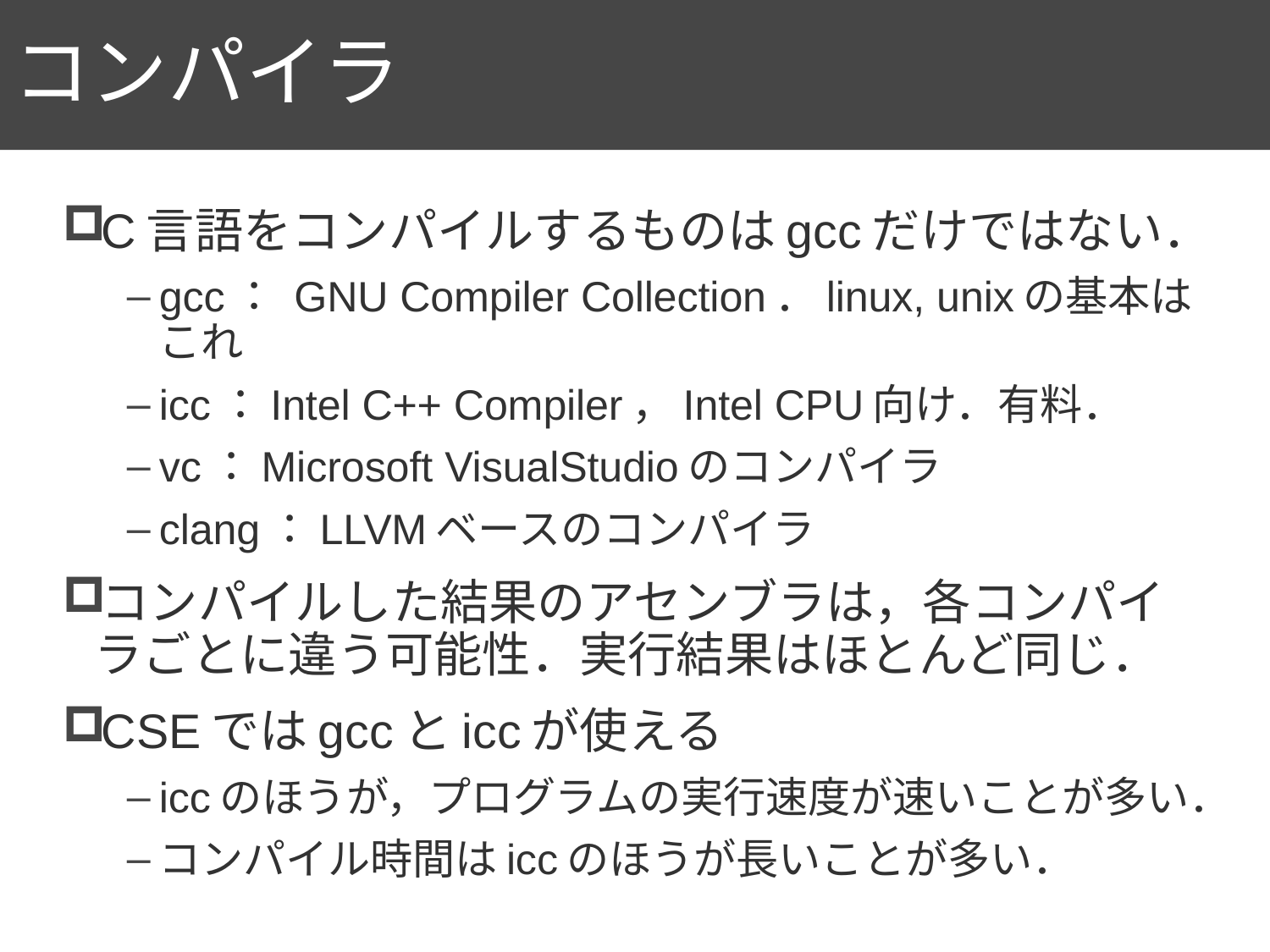

# コンパイラ
67
C言語をコンパイルするものはgccだけではない．
gcc： GNU Compiler Collection．linux, unixの基本はこれ
icc：Intel C++ Compiler，Intel CPU向け．有料．
vc：Microsoft VisualStudioのコンパイラ
clang：LLVMベースのコンパイラ
コンパイルした結果のアセンブラは，各コンパイラごとに違う可能性．実行結果はほとんど同じ．
CSEではgccとiccが使える
iccのほうが，プログラムの実行速度が速いことが多い．
コンパイル時間はiccのほうが長いことが多い．